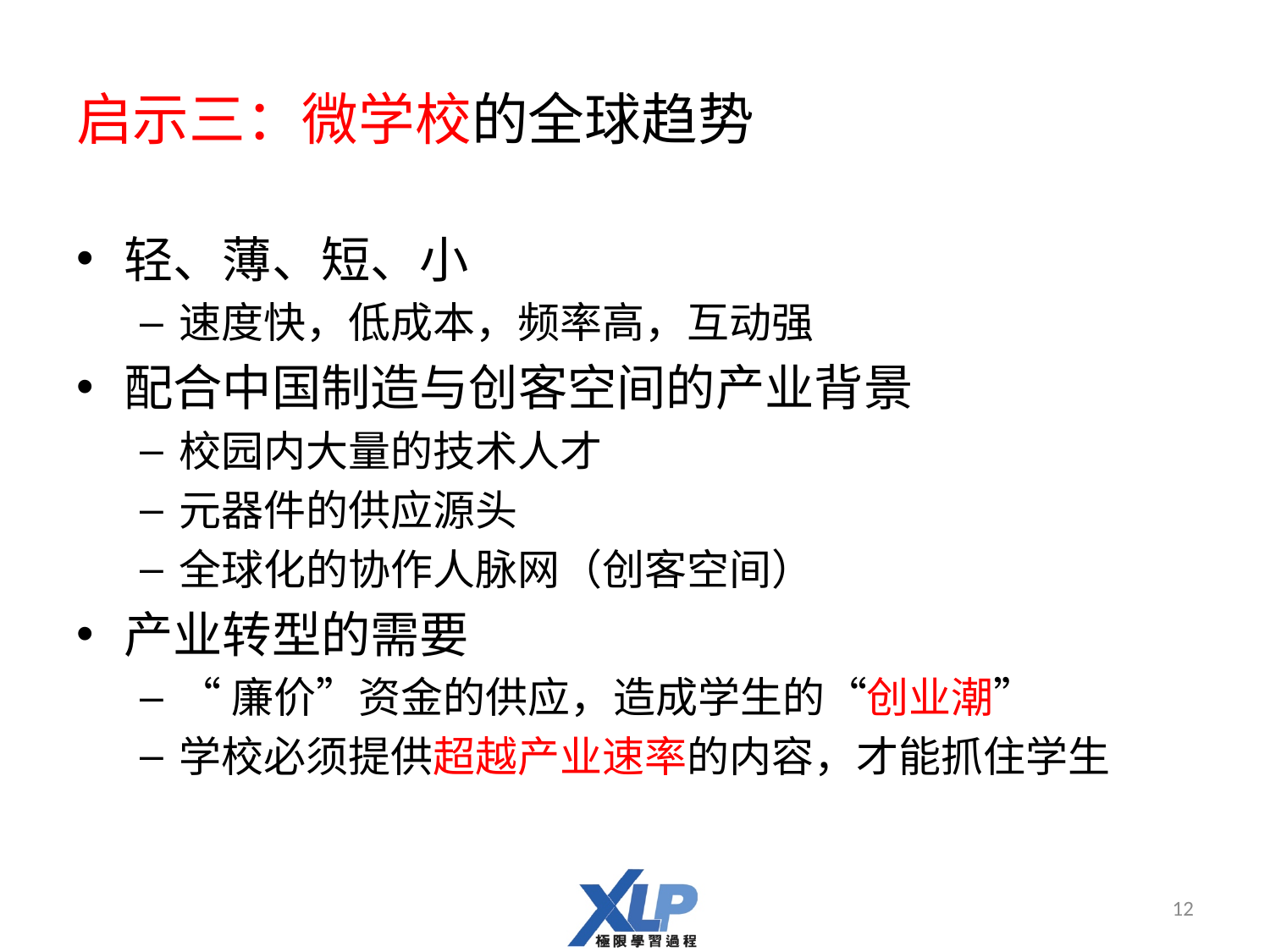

# 启示三：微学校的全球趋势
轻、薄、短、小
速度快，低成本，频率高，互动强
配合中国制造与创客空间的产业背景
校园内大量的技术人才
元器件的供应源头
全球化的协作人脉网（创客空间）
产业转型的需要
“廉价”资金的供应，造成学生的“创业潮”
学校必须提供超越产业速率的内容，才能抓住学生

12